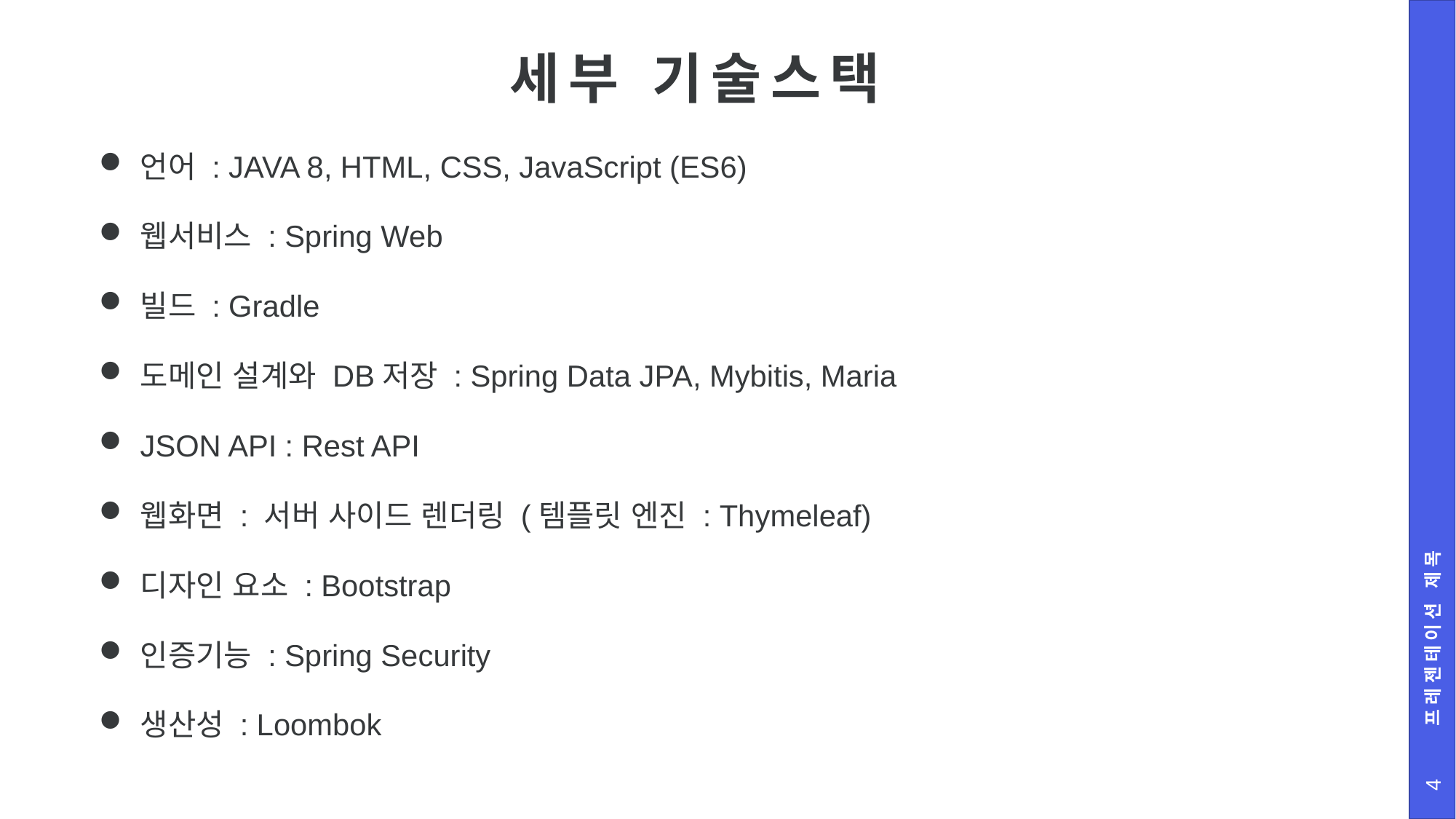

# 세부 기술스택
언어 : JAVA 8, HTML, CSS, JavaScript (ES6)
웹서비스 : Spring Web
빌드 : Gradle
도메인 설계와 DB저장 : Spring Data JPA, Mybitis, Maria
JSON API : Rest API
웹화면 : 서버 사이드 렌더링 (템플릿 엔진 : Thymeleaf)
디자인 요소 : Bootstrap
인증기능 : Spring Security
생산성 : Loombok

프레젠테이션 제목
4